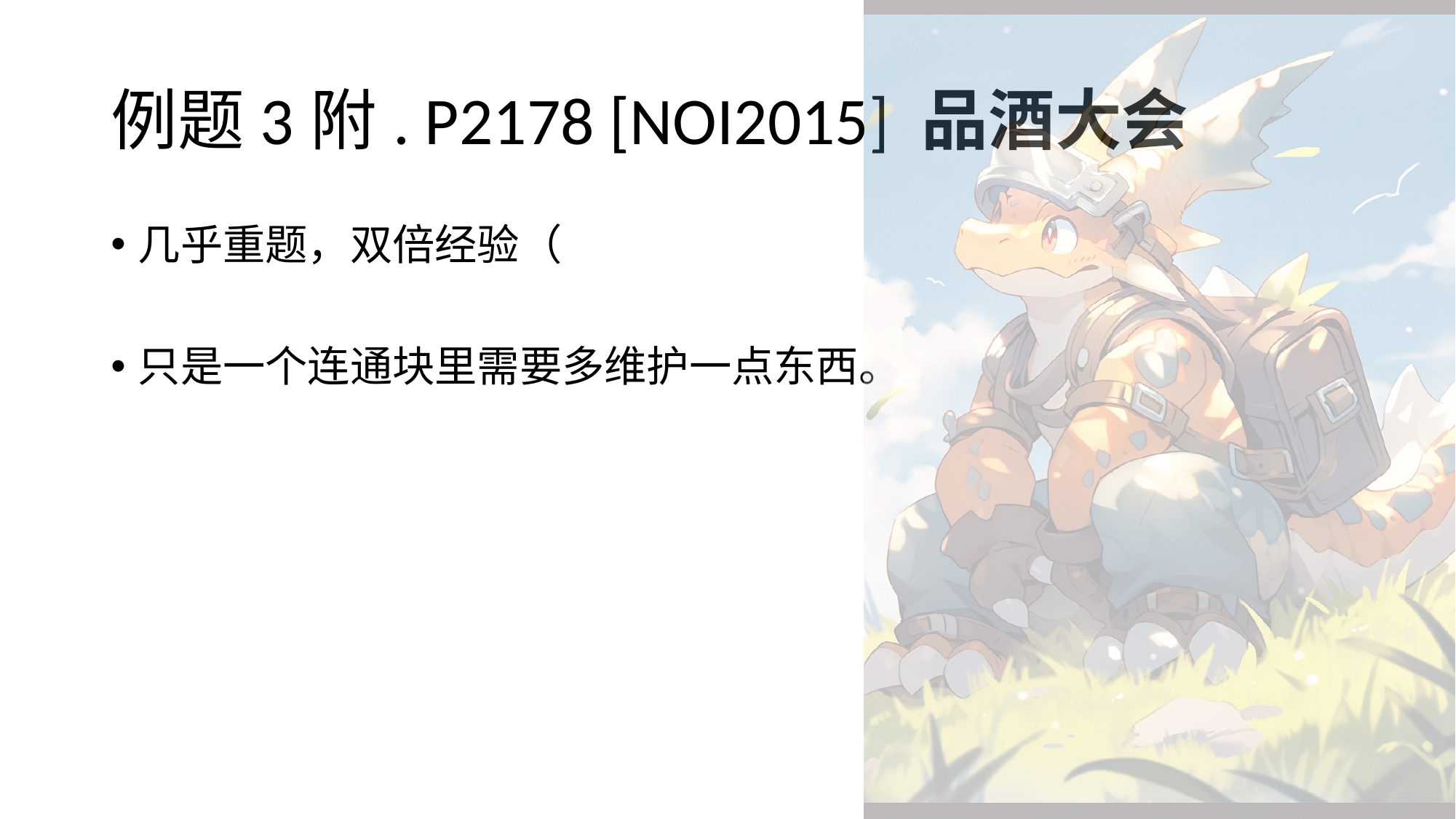

# 例题3附. P2178 [NOI2015] 品酒大会
几乎重题，双倍经验（

只是一个连通块里需要多维护一点东西。